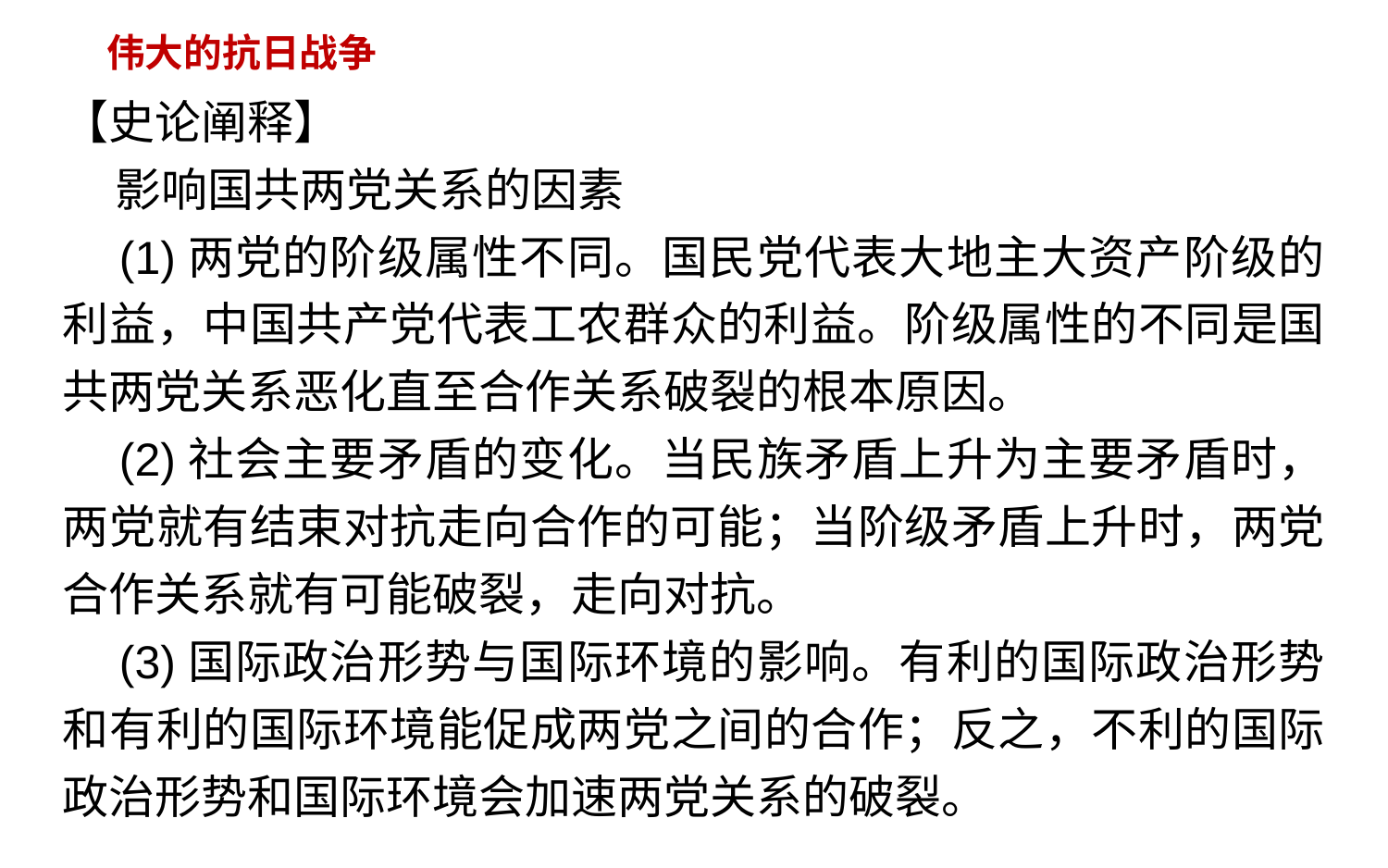

伟大的抗日战争
【史论阐释】
    影响国共两党关系的因素
    (1)两党的阶级属性不同。国民党代表大地主大资产阶级的利益，中国共产党代表工农群众的利益。阶级属性的不同是国共两党关系恶化直至合作关系破裂的根本原因。
    (2)社会主要矛盾的变化。当民族矛盾上升为主要矛盾时，两党就有结束对抗走向合作的可能；当阶级矛盾上升时，两党合作关系就有可能破裂，走向对抗。
    (3)国际政治形势与国际环境的影响。有利的国际政治形势和有利的国际环境能促成两党之间的合作；反之，不利的国际政治形势和国际环境会加速两党关系的破裂。